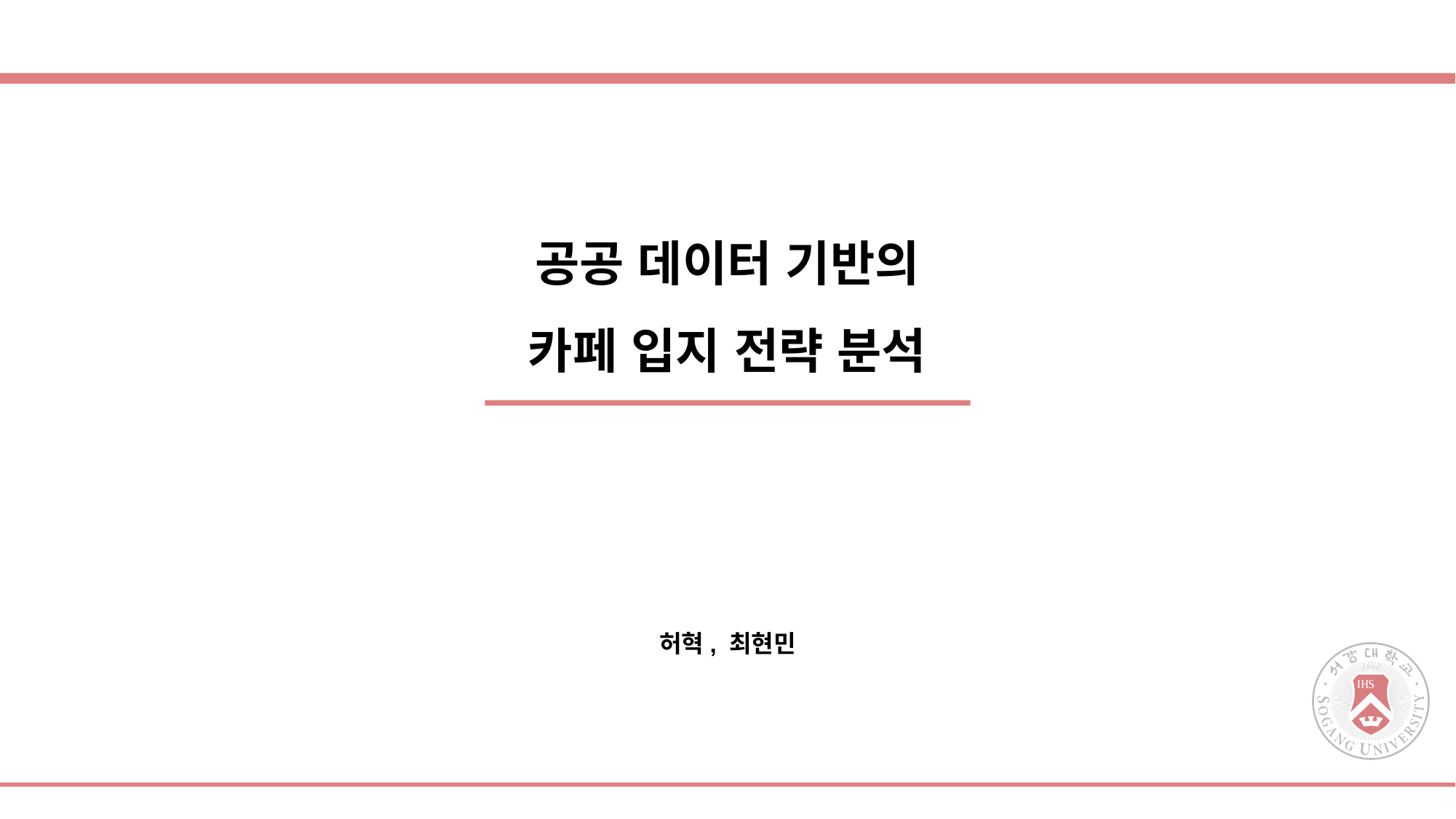

공공 데이터 기반의
카페 입지 전략 분석

허혁, 최현민
`